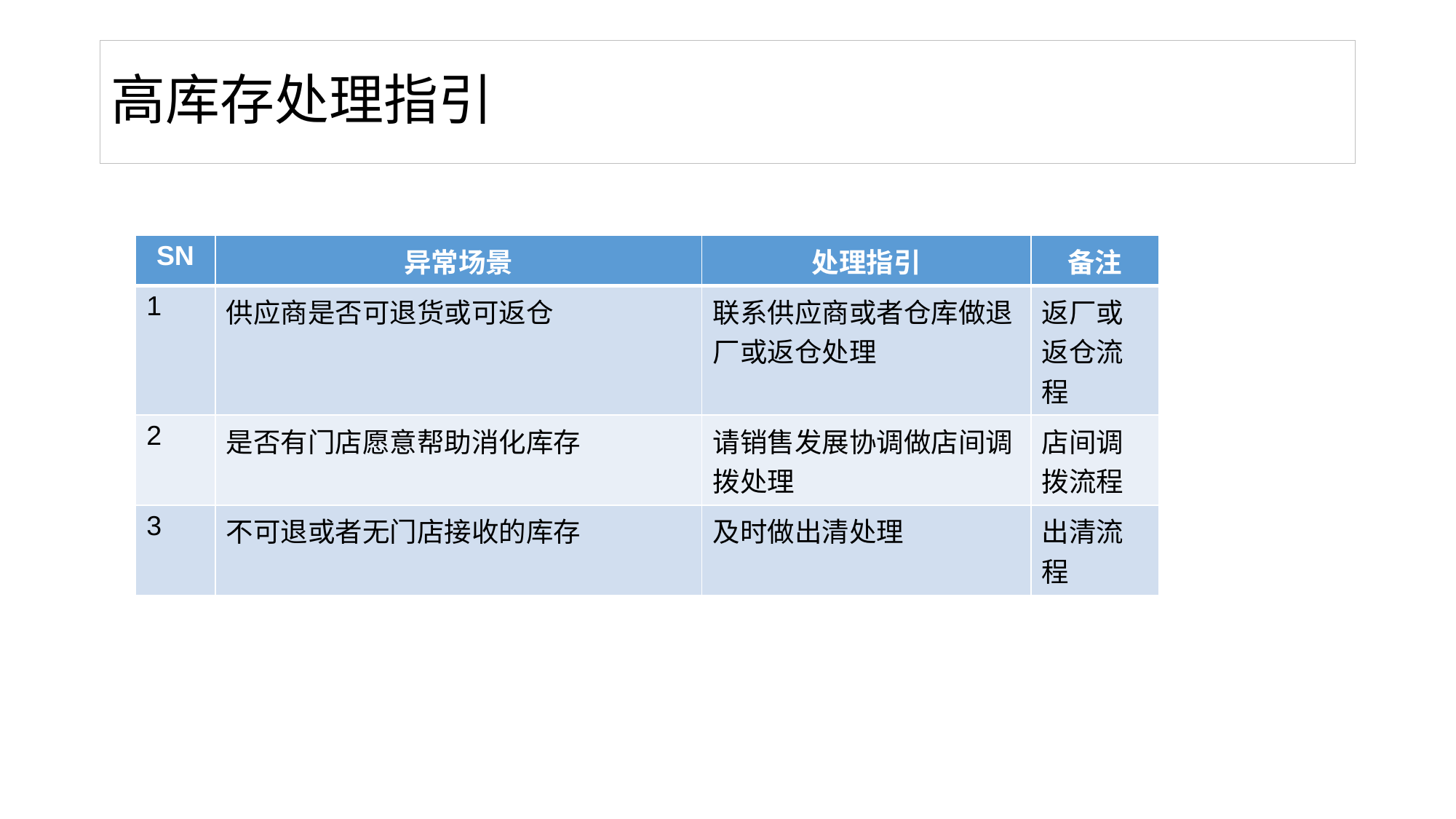

# 高库存处理指引

| SN | 异常场景 | 处理指引 | 备注 |
| --- | --- | --- | --- |
| 1 | 供应商是否可退货或可返仓 | 联系供应商或者仓库做退厂或返仓处理 | 返厂或返仓流程 |
| 2 | 是否有门店愿意帮助消化库存 | 请销售发展协调做店间调拨处理 | 店间调拨流程 |
| 3 | 不可退或者无门店接收的库存 | 及时做出清处理 | 出清流程 |